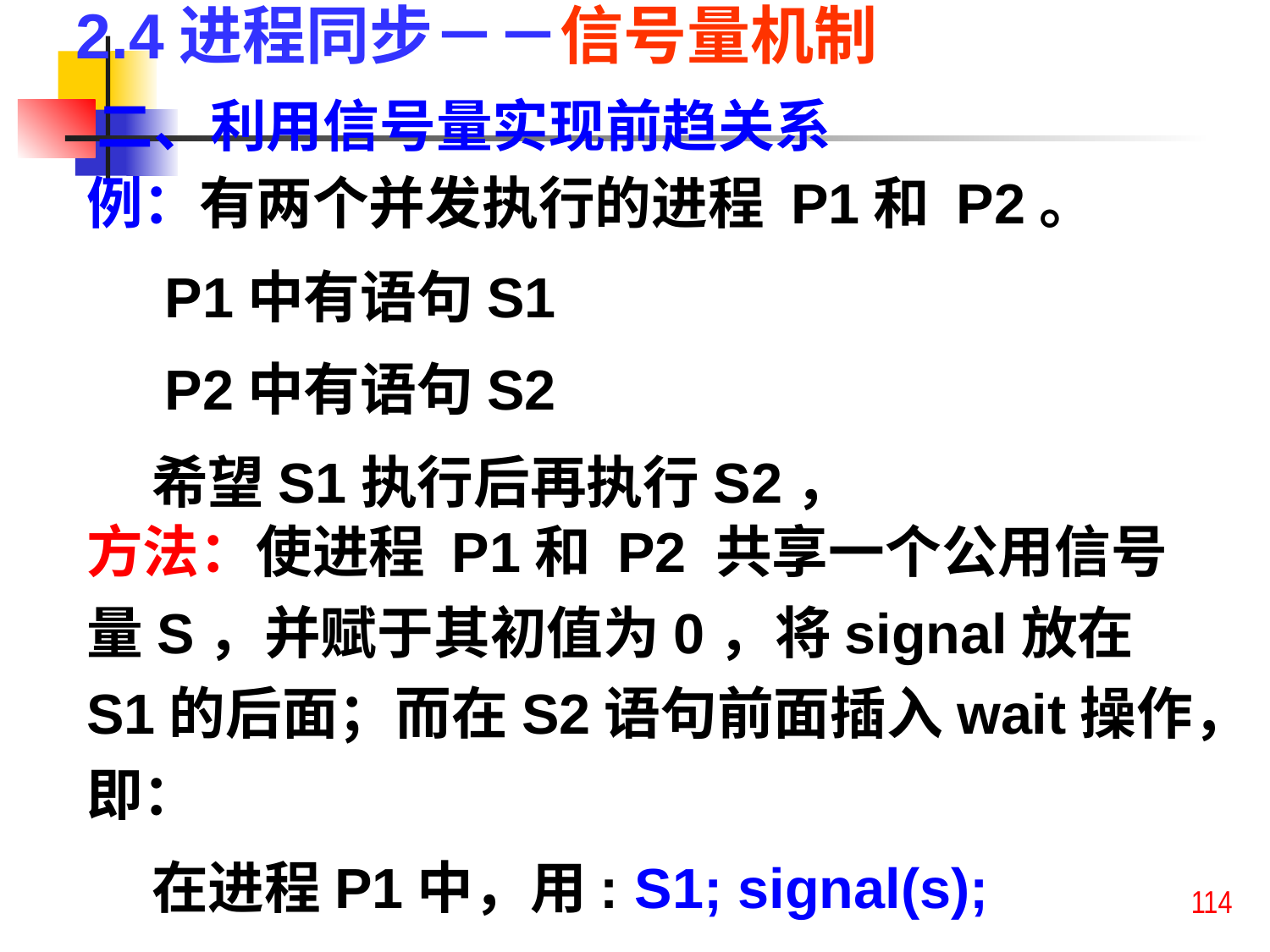

2.4进程同步－－信号量机制
二、利用信号量实现前趋关系
例：有两个并发执行的进程 P1和 P2。
     P1中有语句S1
     P2中有语句S2
    希望S1执行后再执行S2，
方法：使进程 P1和 P2 共享一个公用信号量S，并赋于其初值为0，将signal放在S1的后面；而在S2语句前面插入wait操作，即：
    在进程P1中，用: S1; signal(s);
    在进程P2中，用: wait(s)；S2;
114